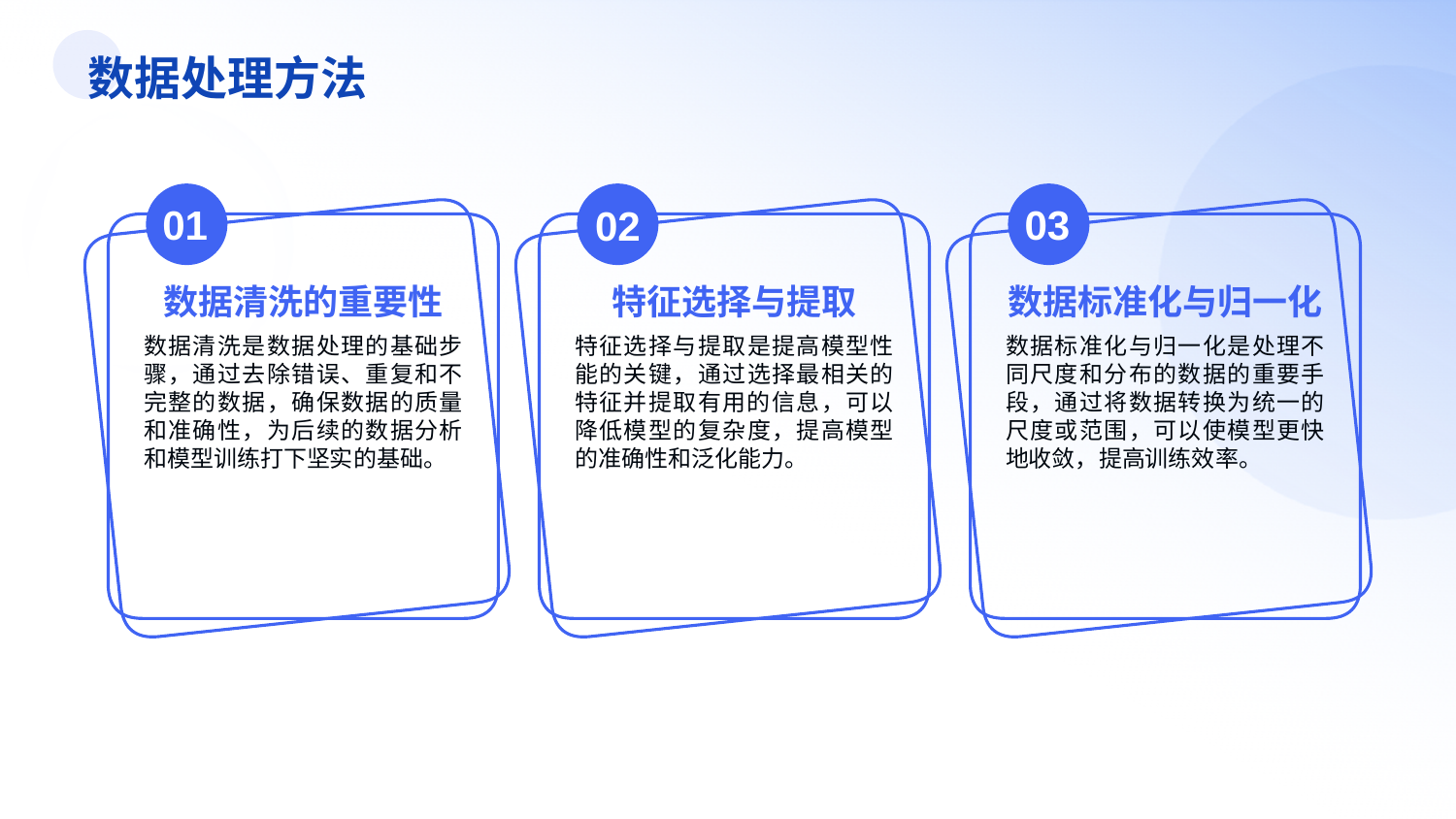

数据处理方法

01
03
02

数据清洗的重要性
特征选择与提取
数据标准化与归一化
数据清洗是数据处理的基础步骤，通过去除错误、重复和不完整的数据，确保数据的质量和准确性，为后续的数据分析和模型训练打下坚实的基础。
特征选择与提取是提高模型性能的关键，通过选择最相关的特征并提取有用的信息，可以降低模型的复杂度，提高模型的准确性和泛化能力。
数据标准化与归一化是处理不同尺度和分布的数据的重要手段，通过将数据转换为统一的尺度或范围，可以使模型更快地收敛，提高训练效率。